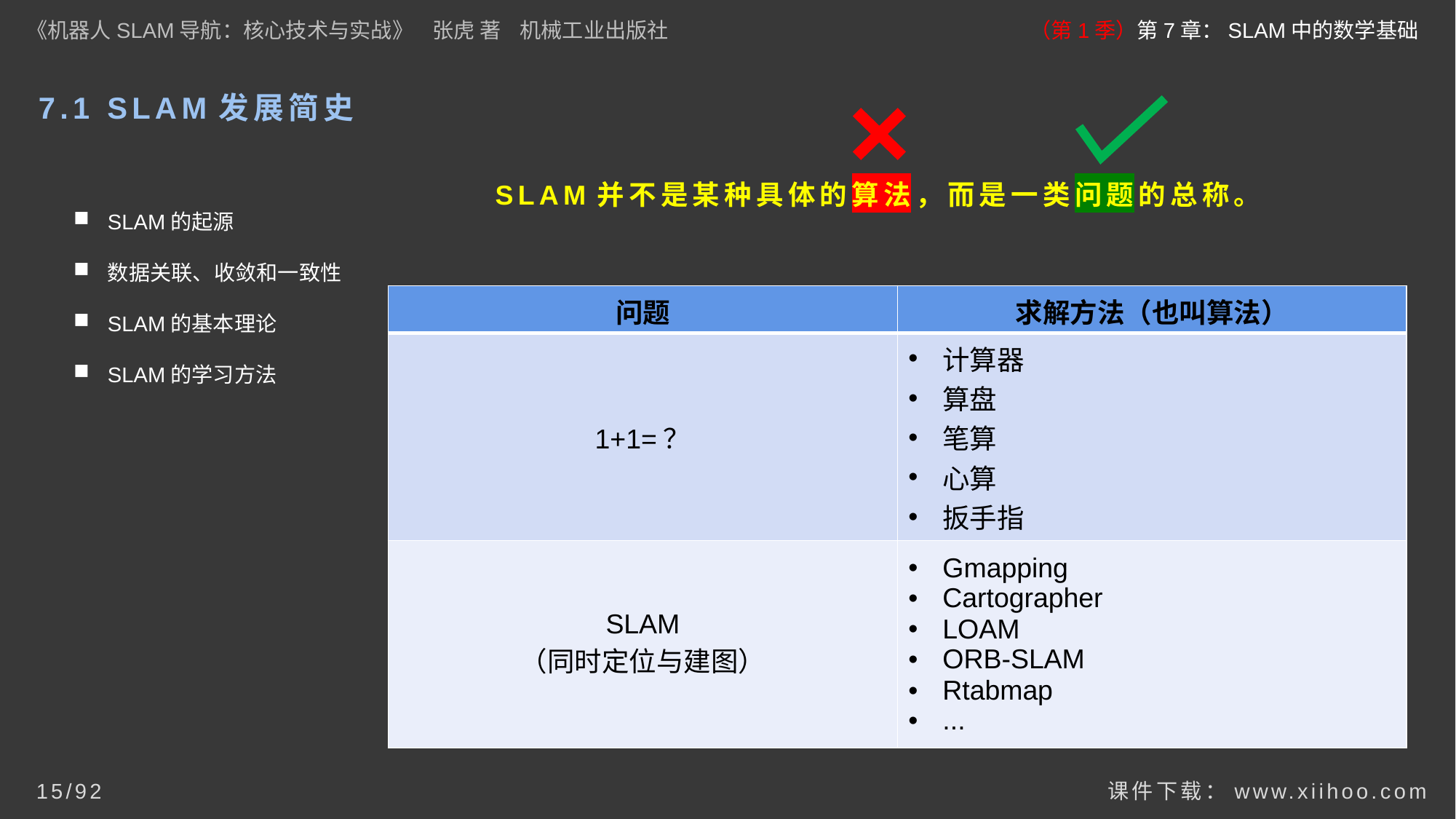

《机器人SLAM导航：核心技术与实战》    张虎 著    机械工业出版社
（第1季）第7章：SLAM中的数学基础
# 7.1 SLAM发展简史

SLAM并不是某种具体的算法，而是一类问题的总称。
SLAM的起源
数据关联、收敛和一致性
SLAM的基本理论
SLAM的学习方法
| 问题 | 求解方法（也叫算法） |
| --- | --- |
| 1+1=？ | 计算器 算盘 笔算 心算 扳手指 ... |
| SLAM （同时定位与建图） | Gmapping Cartographer LOAM ORB-SLAM Rtabmap ... |
课件下载：www.xiihoo.com
15/92